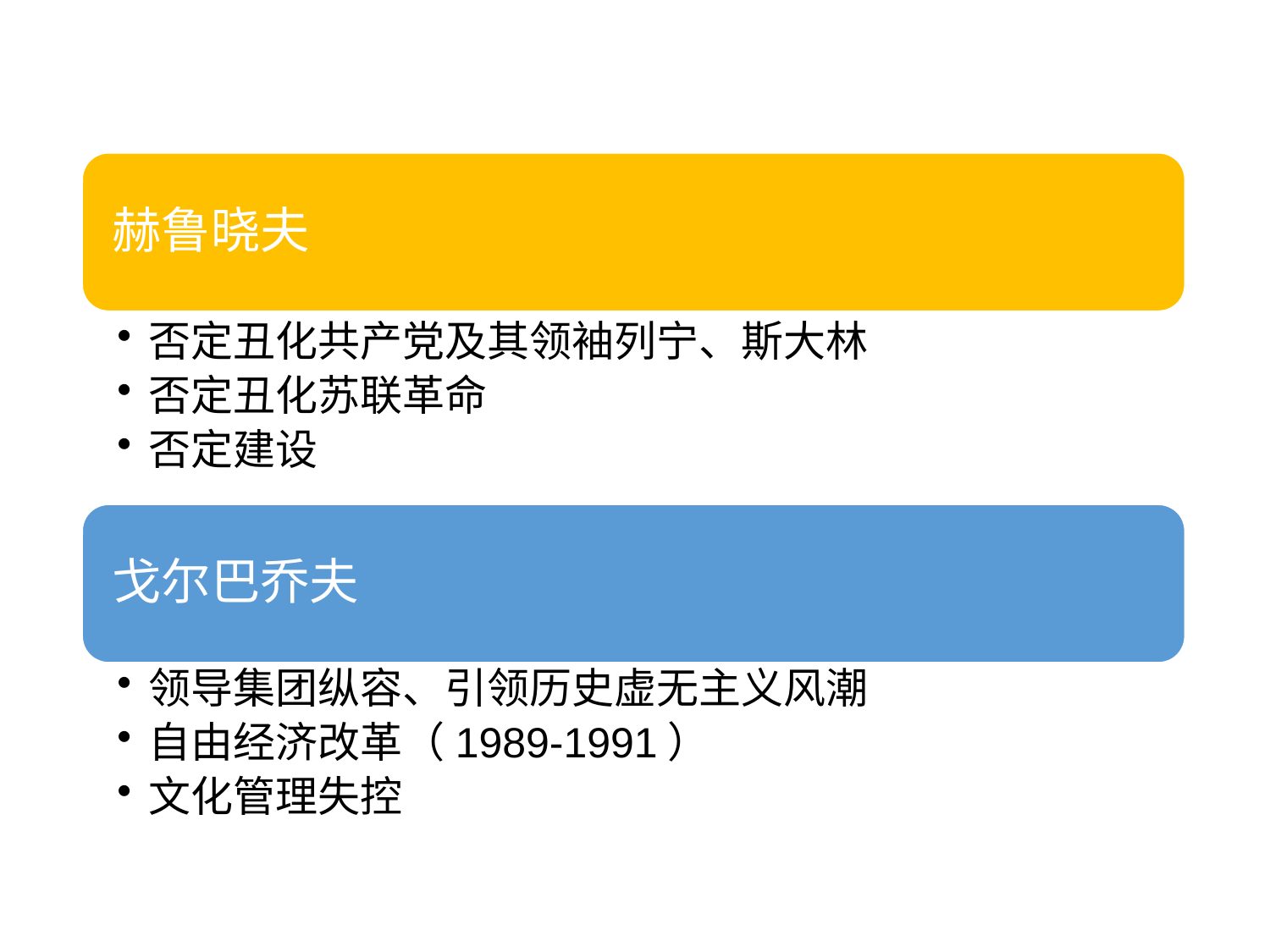

#
赫鲁晓夫
否定丑化共产党及其领袖列宁、斯大林
否定丑化苏联革命
否定建设
戈尔巴乔夫
领导集团纵容、引领历史虚无主义风潮
自由经济改革（1989-1991）
文化管理失控